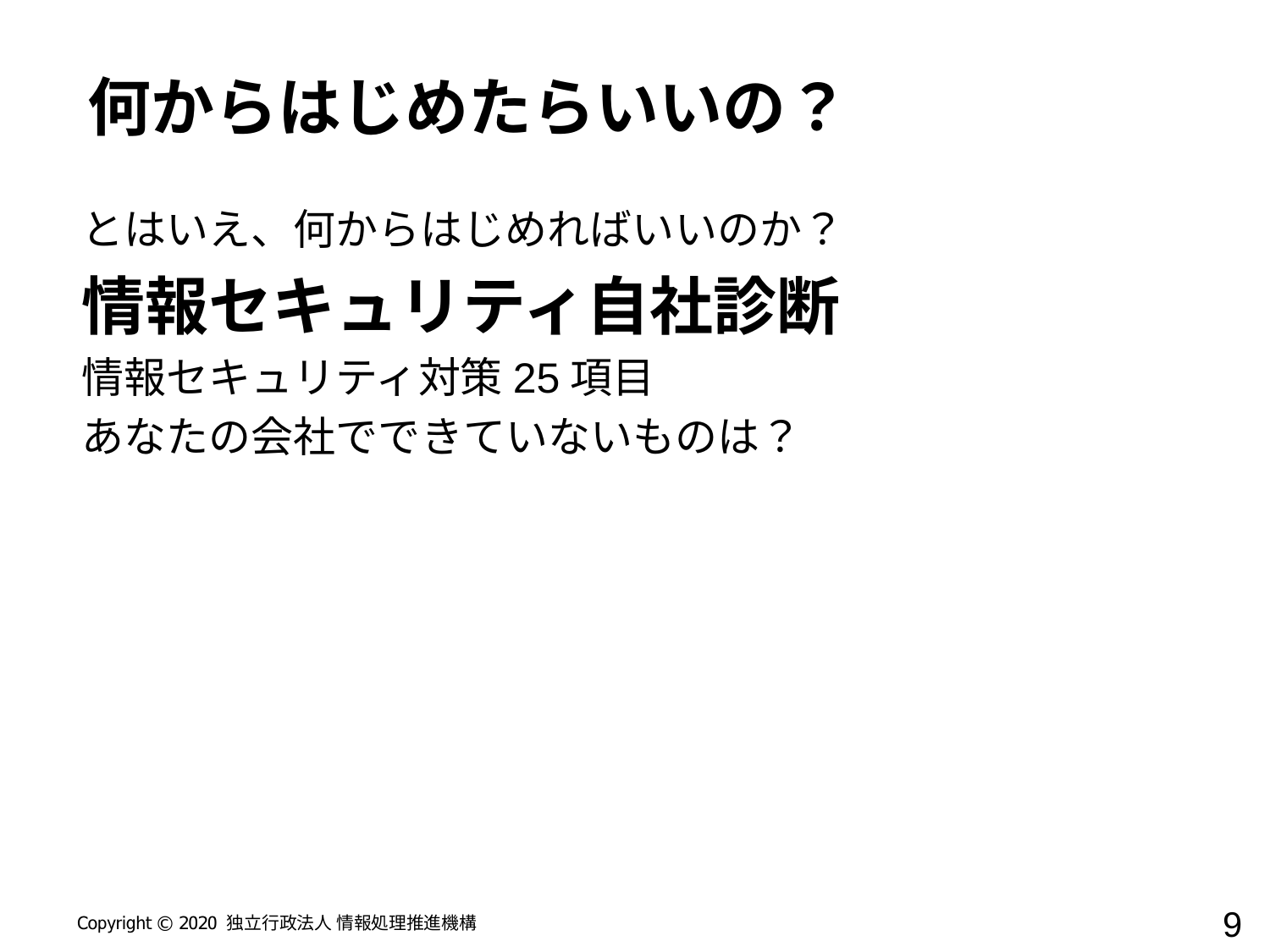

# 何からはじめたらいいの？
とはいえ、何からはじめればいいのか？
情報セキュリティ自社診断
情報セキュリティ対策25項目
あなたの会社でできていないものは？